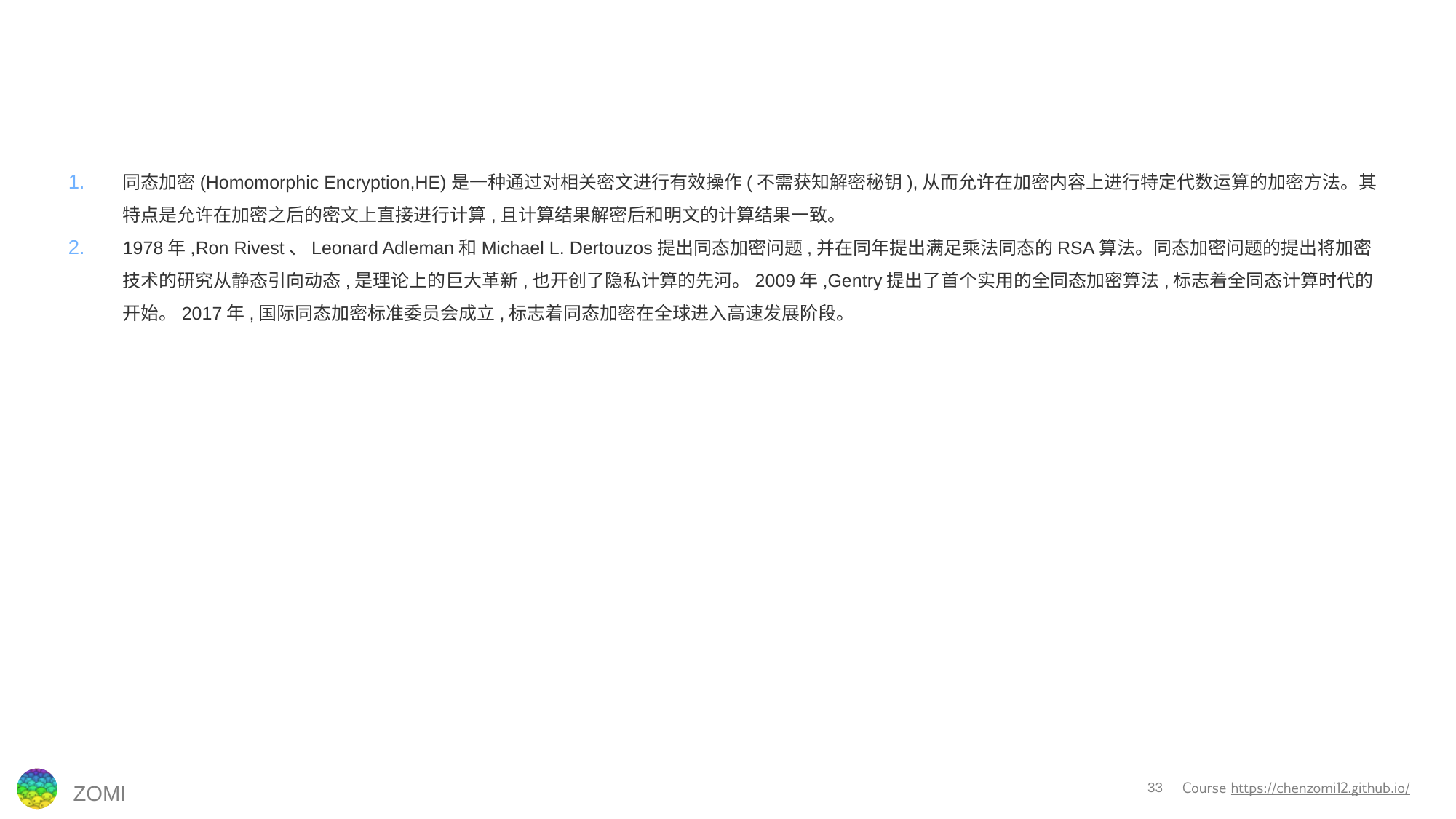

#
同态加密(Homomorphic Encryption,HE)是一种通过对相关密文进行有效操作(不需获知解密秘钥),从而允许在加密内容上进行特定代数运算的加密方法。其特点是允许在加密之后的密文上直接进行计算,且计算结果解密后和明文的计算结果一致。
1978年,Ron Rivest、Leonard Adleman和Michael L. Dertouzos提出同态加密问题,并在同年提出满足乘法同态的RSA算法。同态加密问题的提出将加密技术的研究从静态引向动态,是理论上的巨大革新,也开创了隐私计算的先河。2009年,Gentry提出了首个实用的全同态加密算法,标志着全同态计算时代的开始。2017年,国际同态加密标准委员会成立,标志着同态加密在全球进入高速发展阶段。